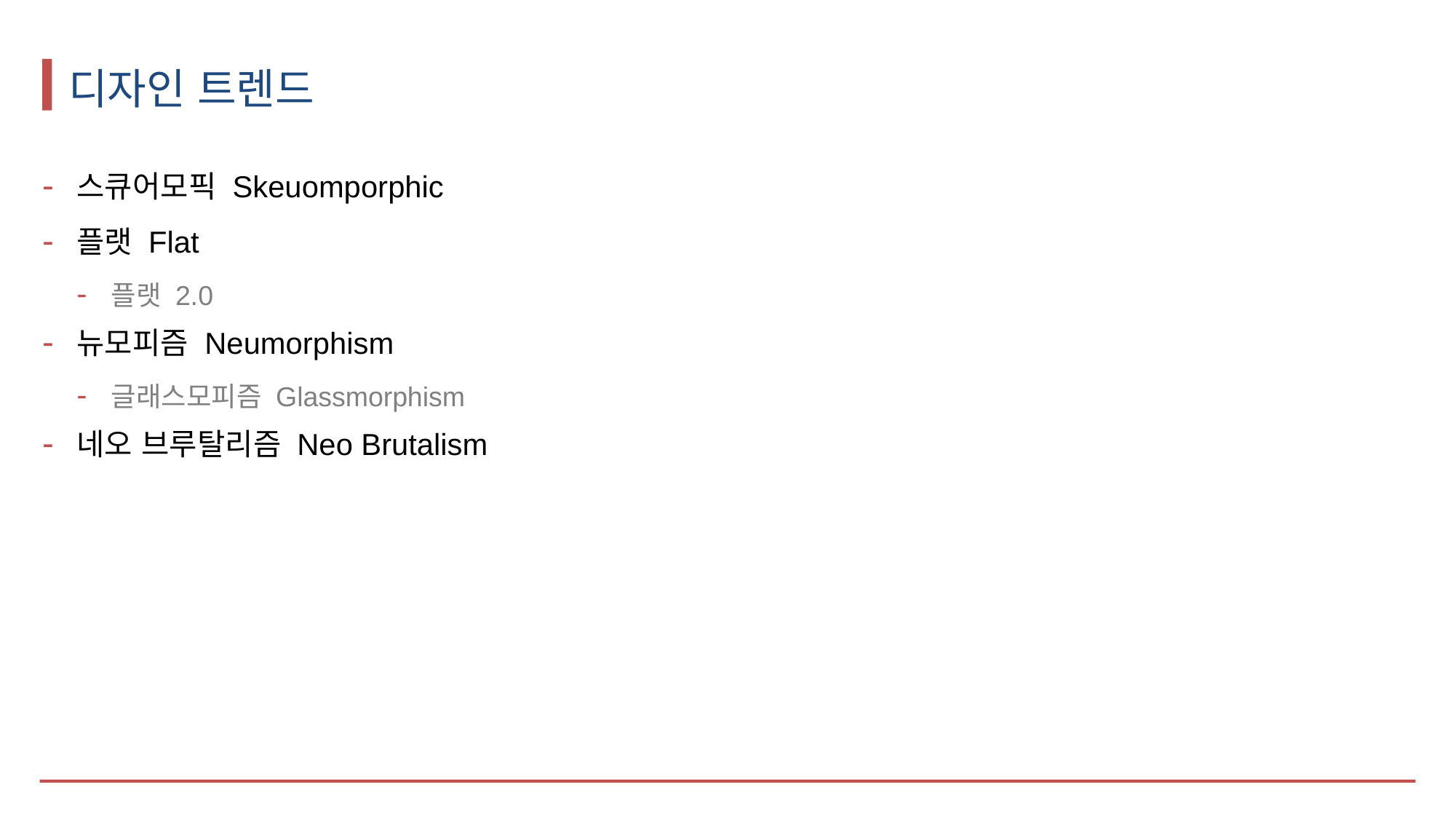

# 디자인 트렌드
스큐어모픽 Skeuomporphic
플랫 Flat
플랫 2.0
뉴모피즘 Neumorphism
글래스모피즘 Glassmorphism
네오 브루탈리즘 Neo Brutalism